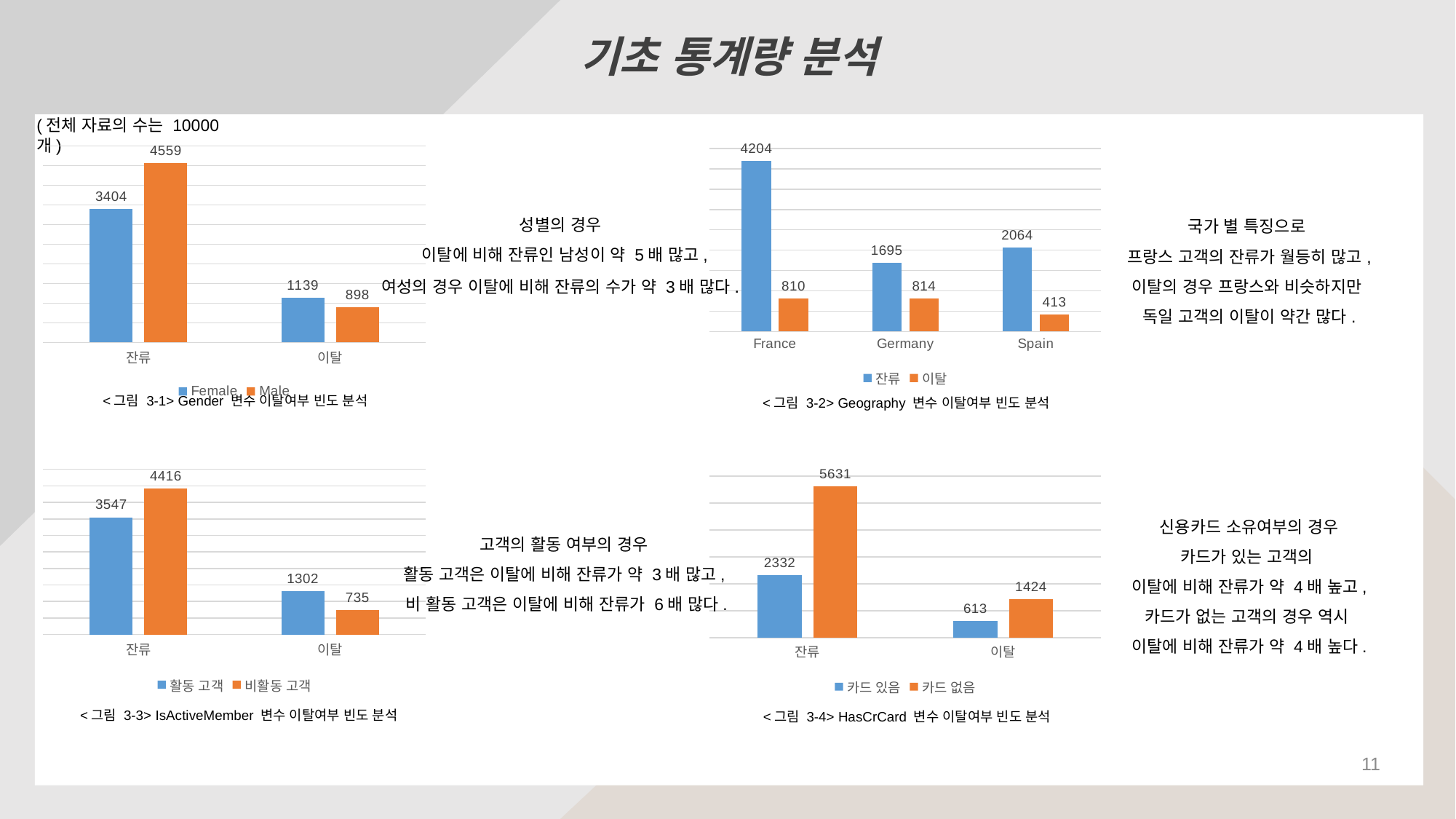

기초 통계량 분석
(전체 자료의 수는 10000개)

### Chart

| Category | Female | Male |
|---|---|---|
| 잔류 | 3404.0 | 4559.0 |
| 이탈 | 1139.0 | 898.0 |

### Chart

| Category | 잔류 | 이탈 |
|---|---|---|
| France | 4204.0 | 810.0 |
| Germany | 1695.0 | 814.0 |
| Spain | 2064.0 | 413.0 |
성별의 경우
 이탈에 비해 잔류인 남성이 약 5배 많고,
여성의 경우 이탈에 비해 잔류의 수가 약 3배 많다.
국가 별 특징으로
프랑스 고객의 잔류가 월등히 많고,
이탈의 경우 프랑스와 비슷하지만
독일 고객의 이탈이 약간 많다.

<그림 3-1> Gender 변수 이탈여부 빈도 분석
<그림 3-2> Geography 변수 이탈여부 빈도 분석

### Chart

| Category | 활동 고객 | 비활동 고객 |
|---|---|---|
| 잔류 | 3547.0 | 4416.0 |
| 이탈 | 1302.0 | 735.0 |

### Chart

| Category | 카드 있음 | 카드 없음 |
|---|---|---|
| 잔류 | 2332.0 | 5631.0 |
| 이탈 | 613.0 | 1424.0 |
신용카드 소유여부의 경우
카드가 있는 고객의
이탈에 비해 잔류가 약 4배 높고,
카드가 없는 고객의 경우 역시
이탈에 비해 잔류가 약 4배 높다.
고객의 활동 여부의 경우
활동 고객은 이탈에 비해 잔류가 약 3배 많고,
비 활동 고객은 이탈에 비해 잔류가 6배 많다.
<그림 3-3> IsActiveMember 변수 이탈여부 빈도 분석
<그림 3-4> HasCrCard 변수 이탈여부 빈도 분석
11